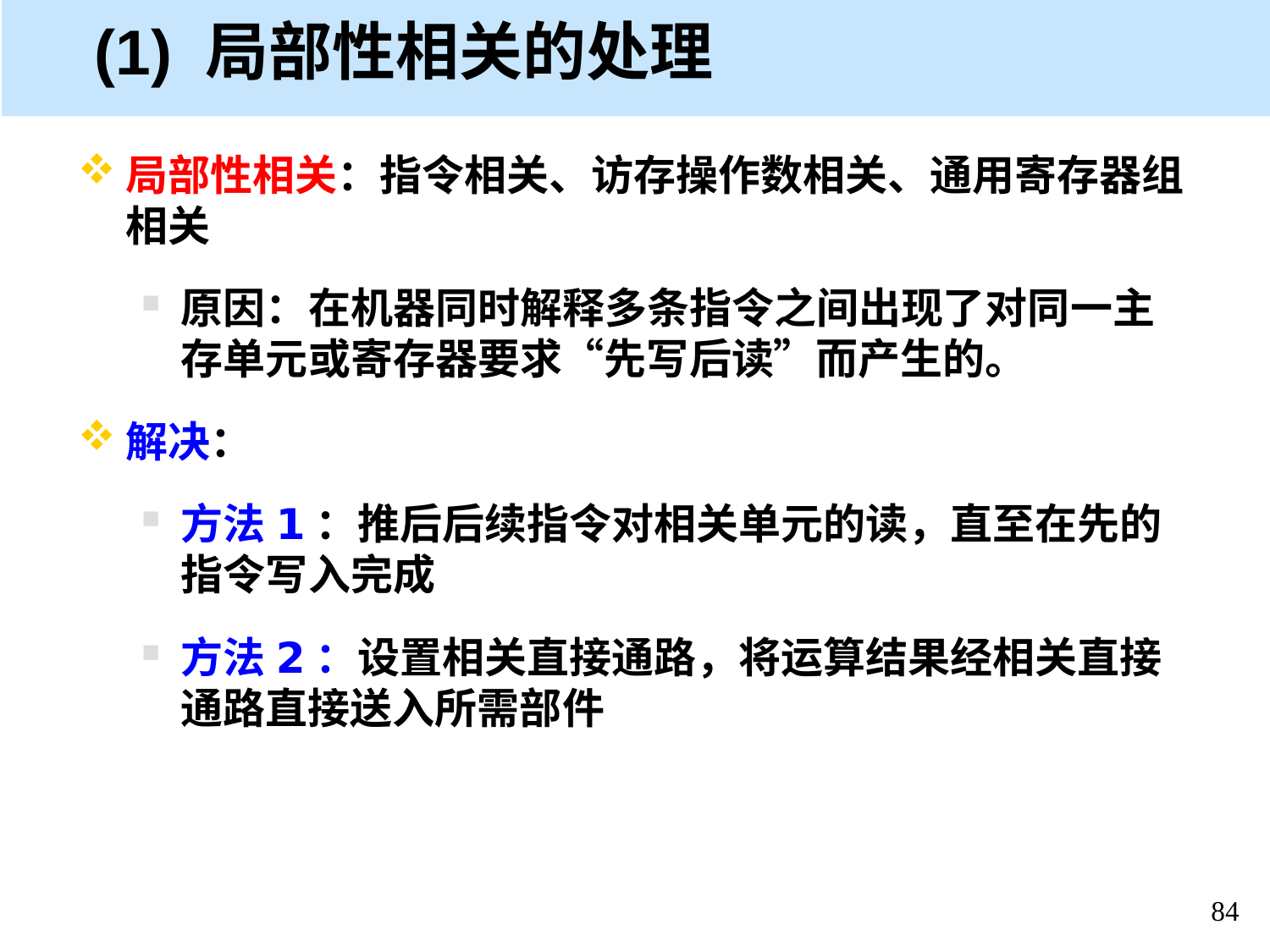

(1) 局部性相关的处理
局部性相关：指令相关、访存操作数相关、通用寄存器组相关
原因：在机器同时解释多条指令之间出现了对同一主存单元或寄存器要求“先写后读”而产生的。
解决：
方法1：推后后续指令对相关单元的读，直至在先的指令写入完成
方法2：设置相关直接通路，将运算结果经相关直接通路直接送入所需部件